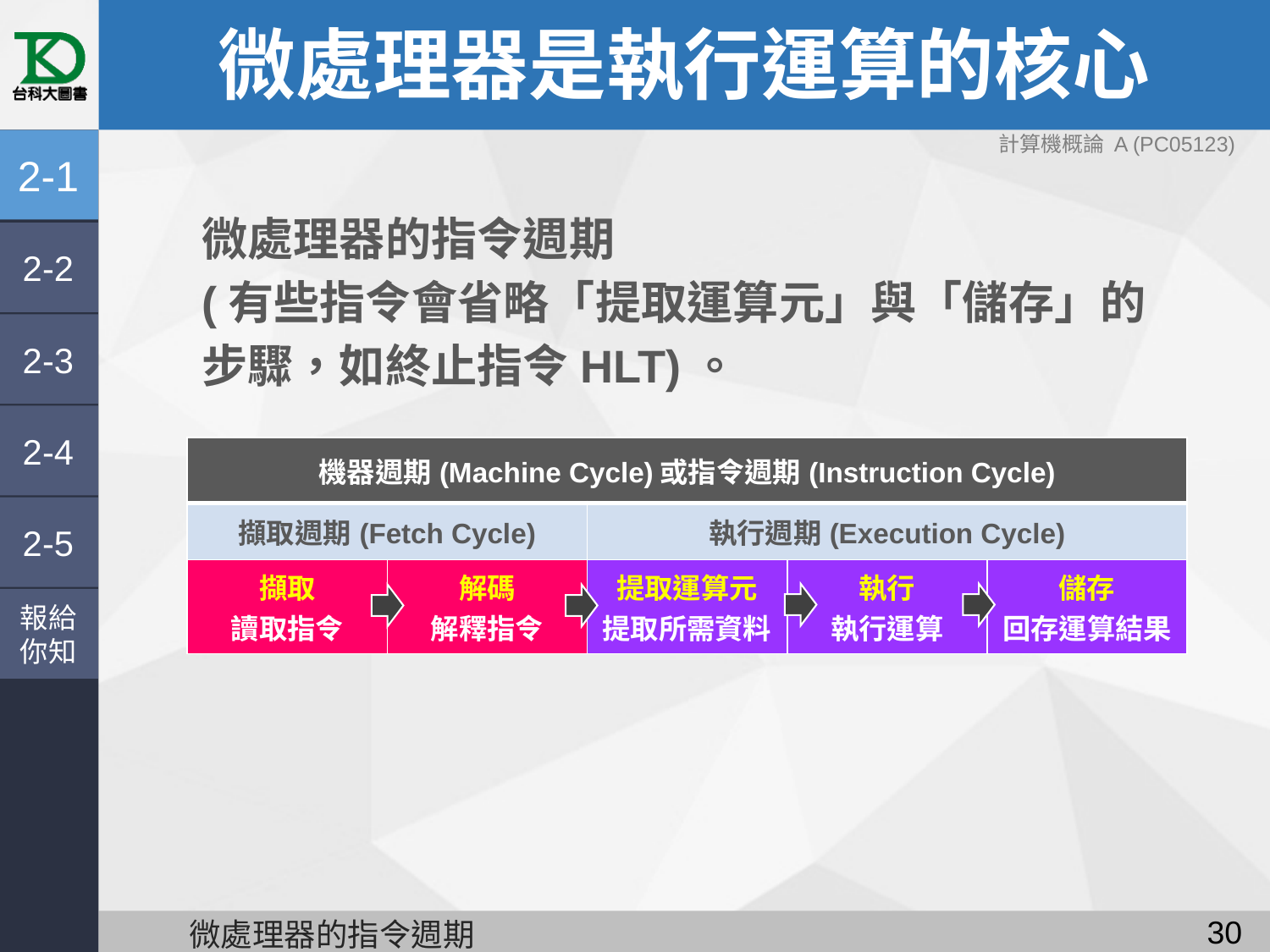

# 微處理器是執行運算的核心
計算機概論 A (PC05123)
2-1
微處理器的指令週期
(有些指令會省略「提取運算元」與「儲存」的步驟，如終止指令HLT)。
2-2
2-3
2-4
| 機器週期(Machine Cycle)或指令週期(Instruction Cycle) |  |  |  |  |
| --- | --- | --- | --- | --- |
| 擷取週期(Fetch Cycle) |  | 執行週期(Execution Cycle) |  |  |
| 擷取 讀取指令 | 解碼 解釋指令 | 提取運算元 提取所需資料 | 執行 執行運算 | 儲存 回存運算結果 |
2-5

報給
你知
30
微處理器的指令週期